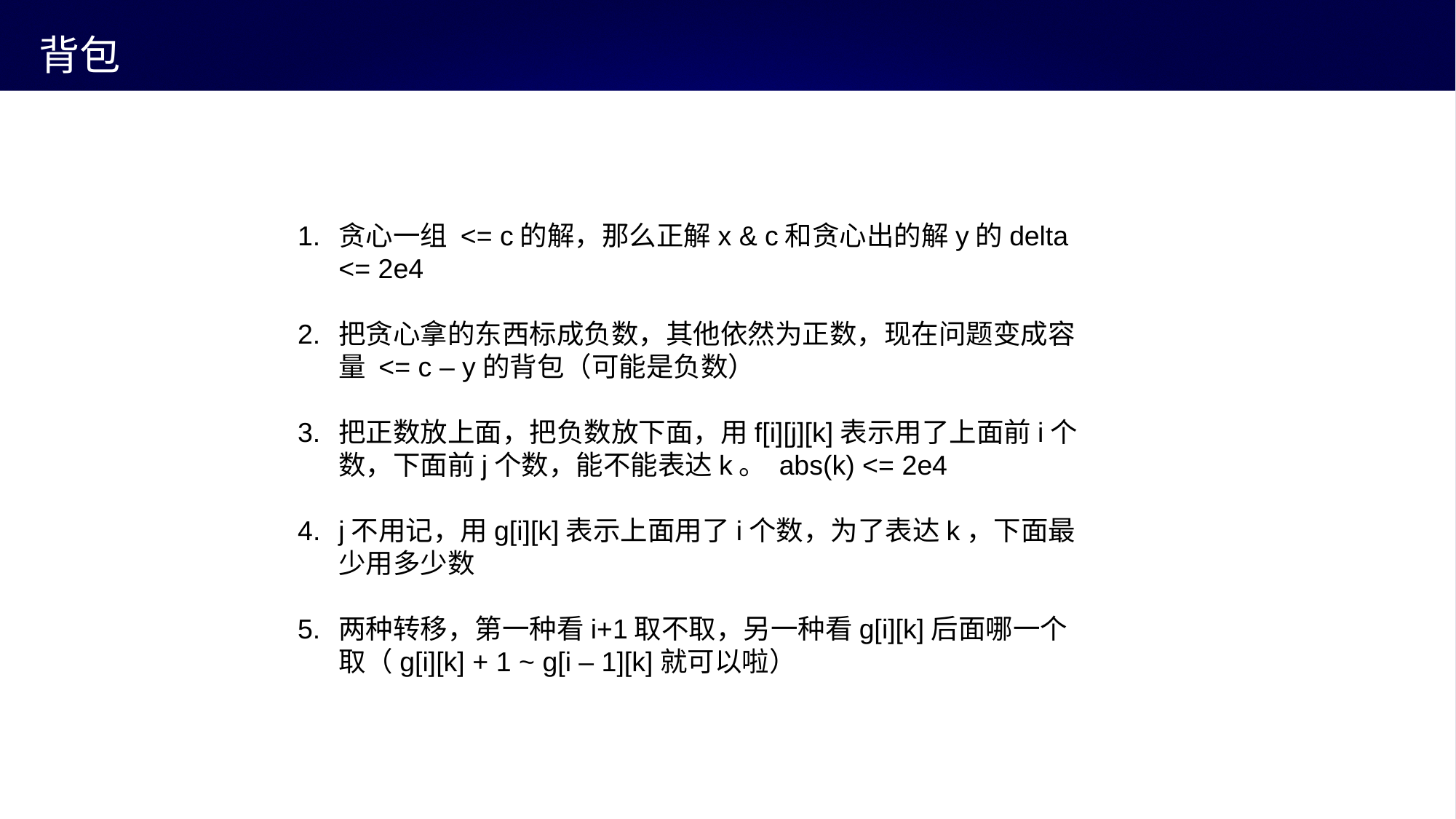

# 背包
贪心一组 <= c的解，那么正解x & c和贪心出的解y的delta <= 2e4

把贪心拿的东西标成负数，其他依然为正数，现在问题变成容量 <= c – y的背包（可能是负数）

把正数放上面，把负数放下面，用f[i][j][k]表示用了上面前i个数，下面前j个数，能不能表达k。 abs(k) <= 2e4

j不用记，用g[i][k]表示上面用了i个数，为了表达k，下面最少用多少数

两种转移，第一种看i+1取不取，另一种看g[i][k]后面哪一个取（g[i][k] + 1 ~ g[i – 1][k]就可以啦）